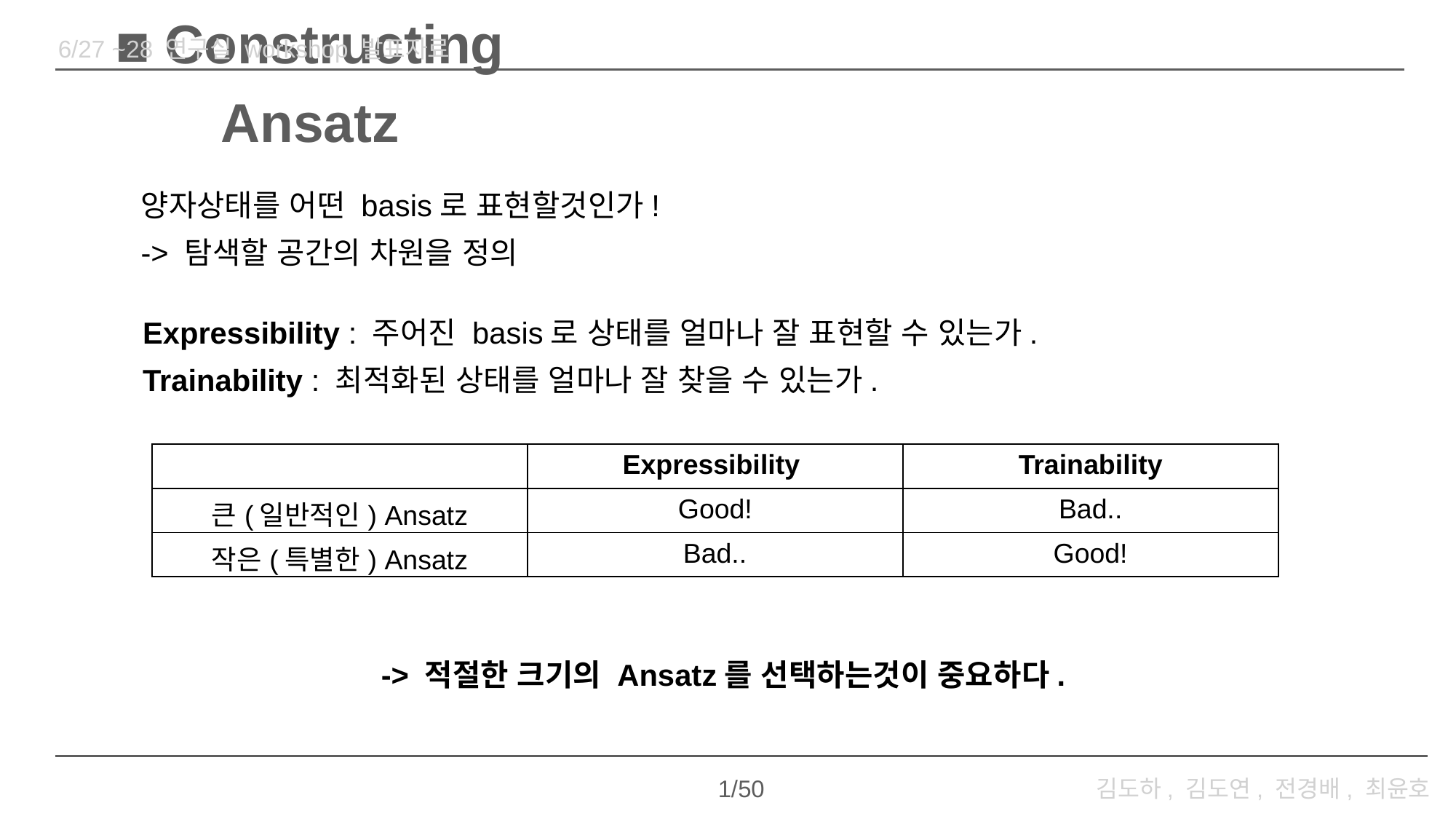

6/27 ~28 연구실 workshop 발표자료
# ◼︎ Constructing Ansatz
양자상태를 어떤 basis로 표현할것인가!
-> 탐색할 공간의 차원을 정의
Expressibility : 주어진 basis로 상태를 얼마나 잘 표현할 수 있는가.
Trainability : 최적화된 상태를 얼마나 잘 찾을 수 있는가.
|  | Expressibility | Trainability |
| --- | --- | --- |
| 큰(일반적인) Ansatz | Good! | Bad.. |
| 작은(특별한) Ansatz | Bad.. | Good! |
-> 적절한 크기의 Ansatz를 선택하는것이 중요하다.
1/50
김도하, 김도연, 전경배, 최윤호